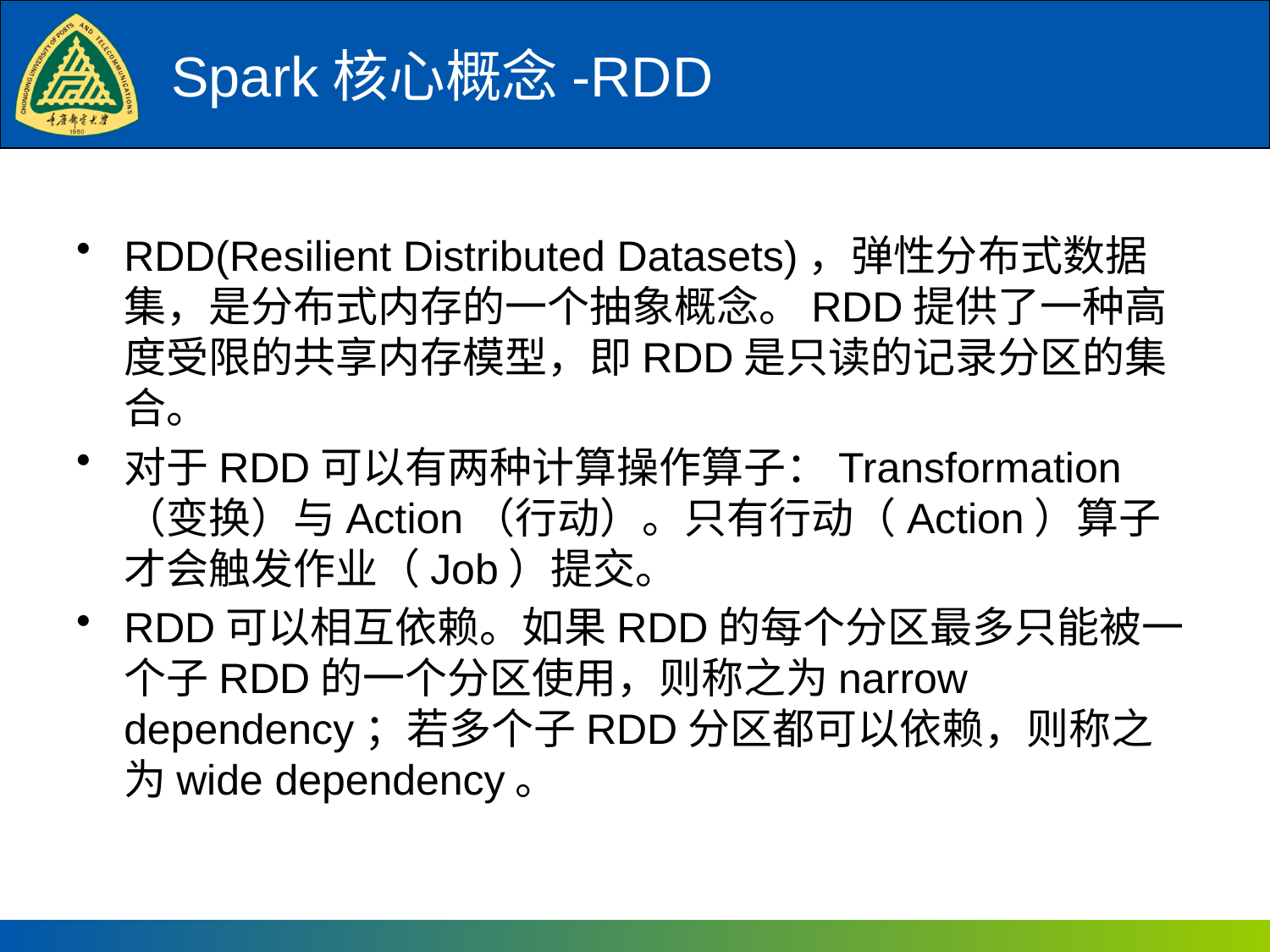

# Spark核心概念-RDD
RDD(Resilient Distributed Datasets)，弹性分布式数据集，是分布式内存的一个抽象概念。RDD提供了一种高度受限的共享内存模型，即RDD是只读的记录分区的集合。
对于RDD可以有两种计算操作算子：Transformation（变换）与Action（行动）。只有行动（Action）算子才会触发作业（Job）提交。
RDD可以相互依赖。如果RDD的每个分区最多只能被一个子RDD的一个分区使用，则称之为narrow dependency；若多个子RDD分区都可以依赖，则称之为wide dependency。